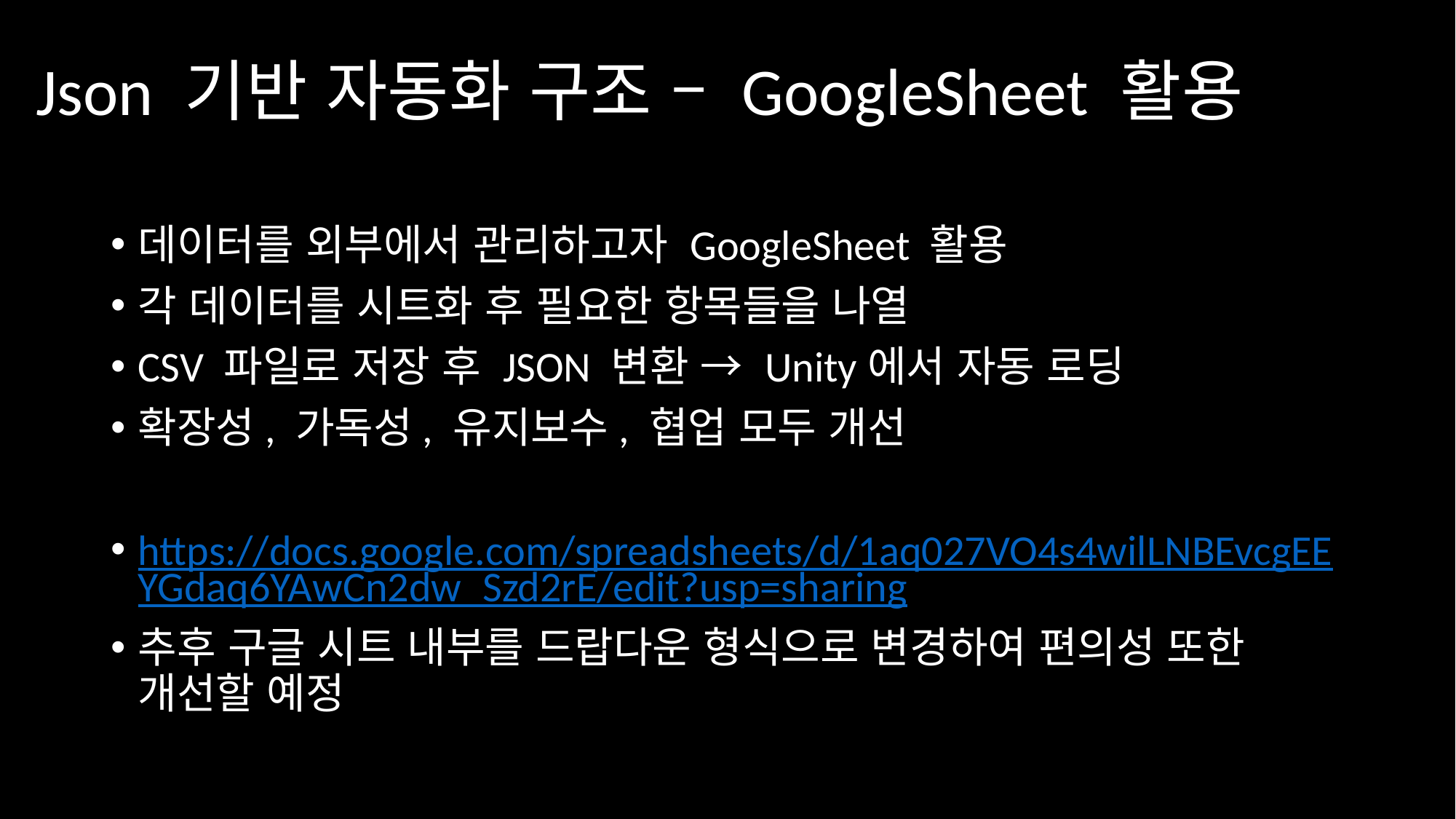

# Json 기반 자동화 구조 – GoogleSheet 활용
데이터를 외부에서 관리하고자 GoogleSheet 활용
각 데이터를 시트화 후 필요한 항목들을 나열
CSV 파일로 저장 후 JSON 변환 → Unity에서 자동 로딩
확장성, 가독성, 유지보수, 협업 모두 개선

https://docs.google.com/spreadsheets/d/1aq027VO4s4wilLNBEvcgEEYGdaq6YAwCn2dw_Szd2rE/edit?usp=sharing
추후 구글 시트 내부를 드랍다운 형식으로 변경하여 편의성 또한 개선할 예정